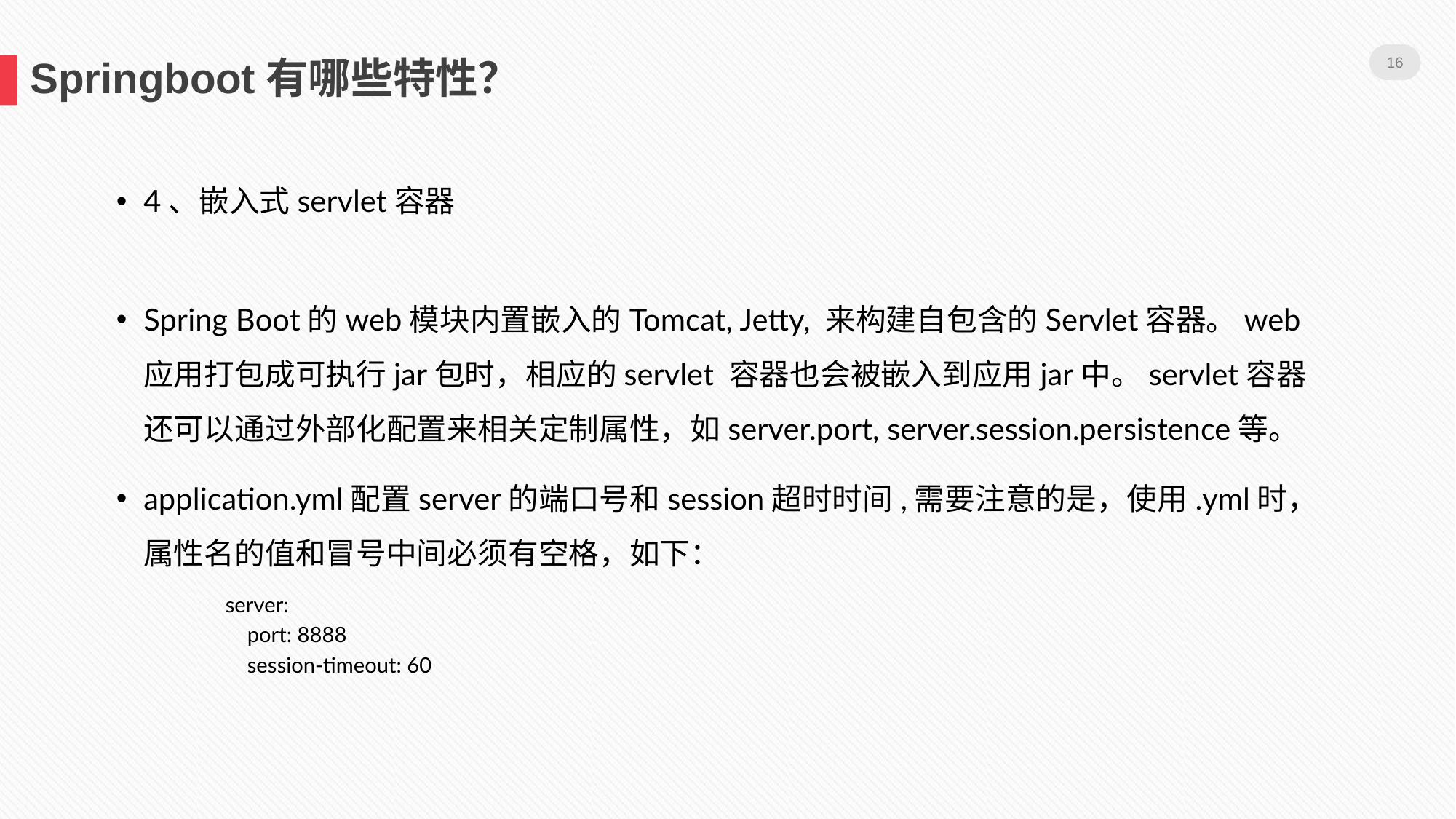

16
Springboot有哪些特性？
4、嵌入式servlet容器

Spring Boot的web模块内置嵌入的Tomcat, Jetty, 来构建自包含的Servlet容器。web应用打包成可执行jar包时，相应的servlet 容器也会被嵌入到应用jar中。servlet容器还可以通过外部化配置来相关定制属性，如server.port, server.session.persistence等。
application.yml配置server的端口号和session超时时间,需要注意的是，使用.yml时，属性名的值和冒号中间必须有空格，如下：
server:
    port: 8888
    session-timeout: 60